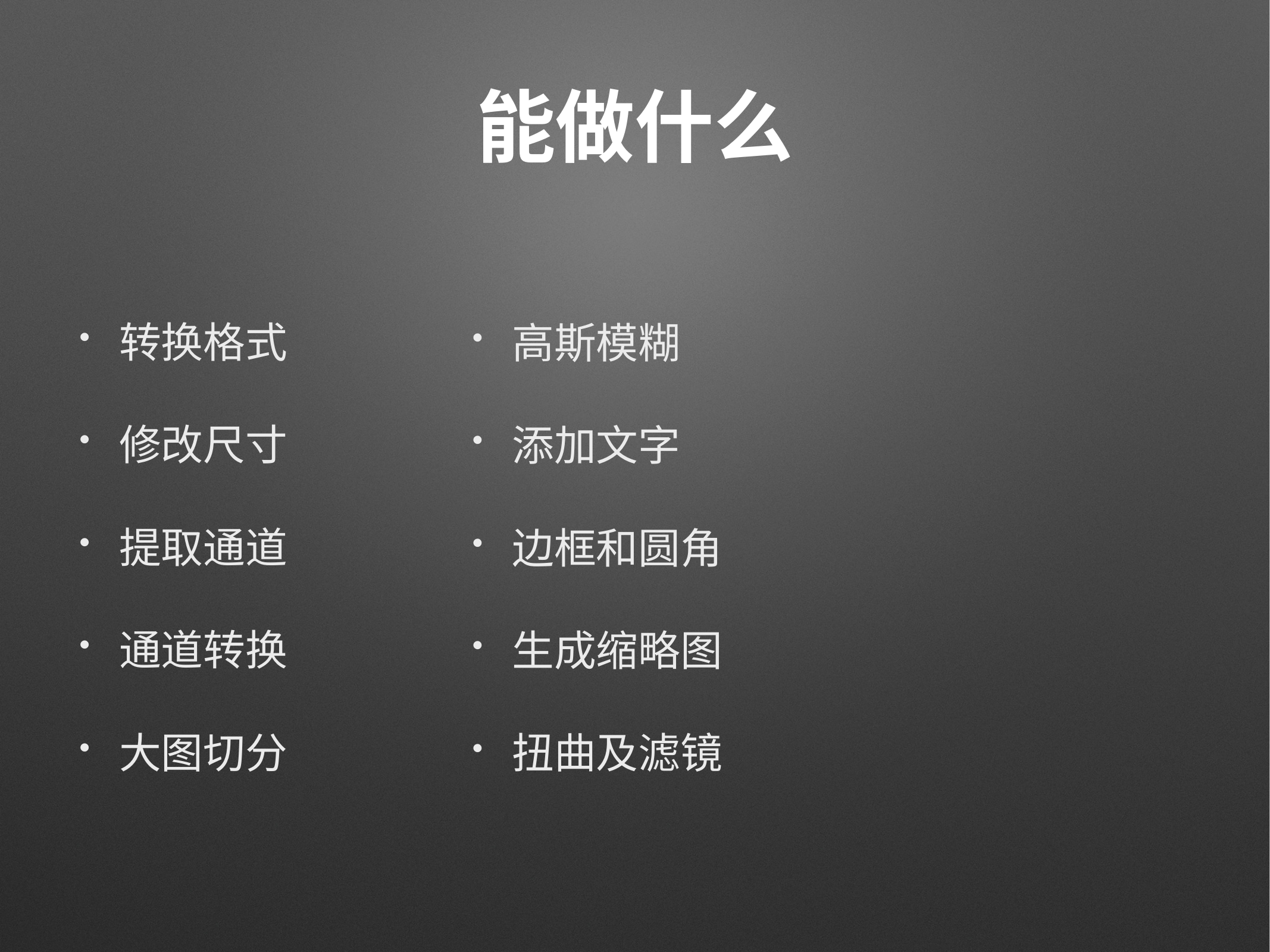

# 能做什么
转换格式
修改尺寸
提取通道
通道转换
大图切分
高斯模糊
添加文字
边框和圆角
生成缩略图
扭曲及滤镜